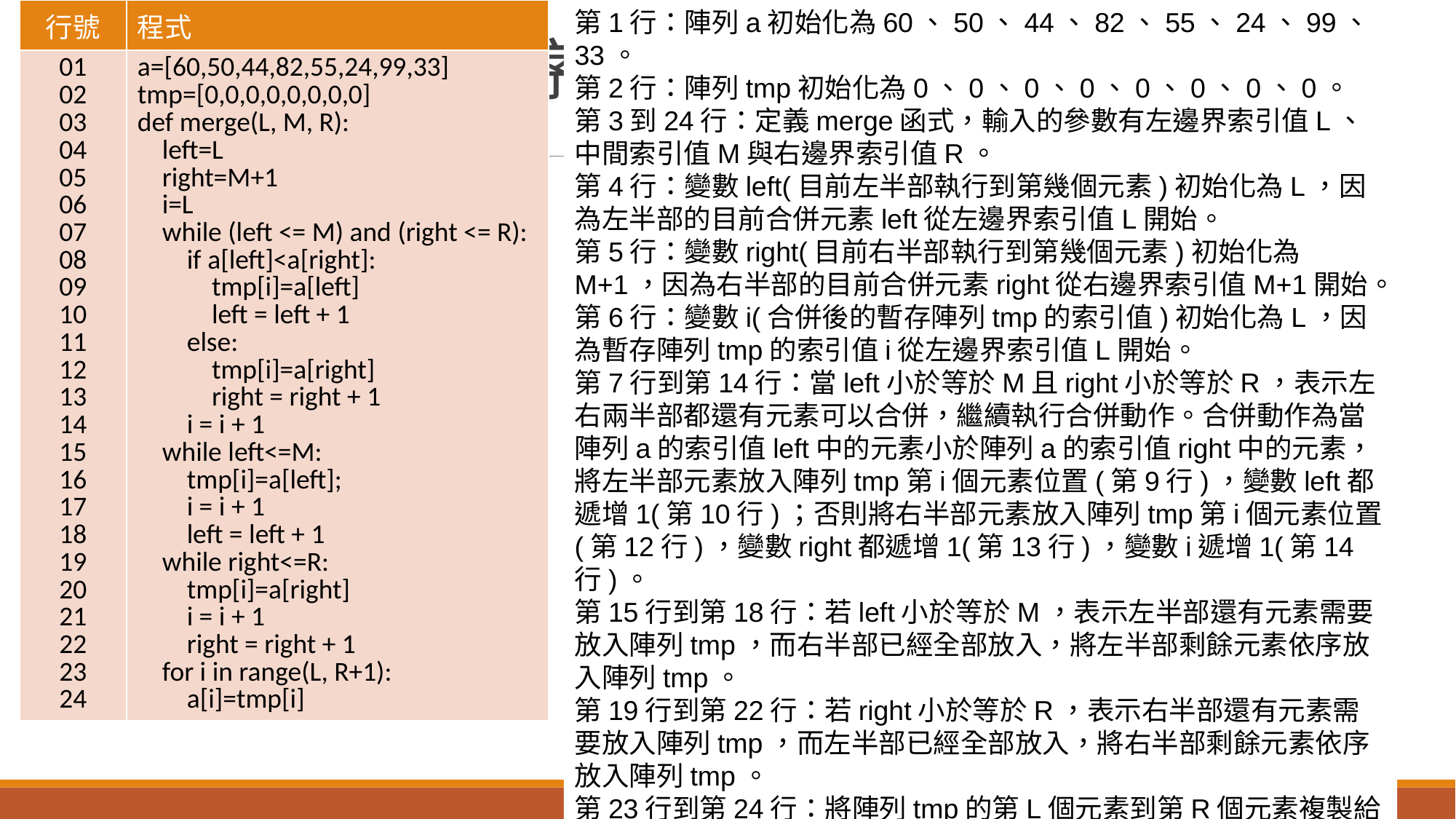

| 行號 | 程式 |
| --- | --- |
| 01 02 03 04 05 06 07 08 09 10 11 12 13 14 15 16 17 18 19 20 21 22 23 24 | a=[60,50,44,82,55,24,99,33] tmp=[0,0,0,0,0,0,0,0] def merge(L, M, R): left=L right=M+1 i=L while (left <= M) and (right <= R): if a[left]<a[right]: tmp[i]=a[left] left = left + 1 else: tmp[i]=a[right] right = right + 1 i = i + 1 while left<=M: tmp[i]=a[left]; i = i + 1 left = left + 1 while right<=R: tmp[i]=a[right] i = i + 1 right = right + 1 for i in range(L, R+1): a[i]=tmp[i] |
第1行：陣列a初始化為60、50、44、82、55、24、99、33。
第2行：陣列tmp初始化為0、0、0、0、0、0、0、0。
第3到24行：定義merge函式，輸入的參數有左邊界索引值L、中間索引值M與右邊界索引值R。
第4行：變數left(目前左半部執行到第幾個元素)初始化為L，因為左半部的目前合併元素left從左邊界索引值L開始。
第5行：變數right(目前右半部執行到第幾個元素)初始化為M+1，因為右半部的目前合併元素right從右邊界索引值M+1開始。
第6行：變數i(合併後的暫存陣列tmp的索引值)初始化為L，因為暫存陣列tmp的索引值i從左邊界索引值L開始。
第7行到第14行：當left小於等於M且right小於等於R，表示左右兩半部都還有元素可以合併，繼續執行合併動作。合併動作為當陣列a的索引值left中的元素小於陣列a的索引值right中的元素，將左半部元素放入陣列tmp第i個元素位置(第9行)，變數left都遞增1(第10行)；否則將右半部元素放入陣列tmp第i個元素位置(第12行)，變數right都遞增1(第13行)，變數i遞增1(第14行)。
第15行到第18行：若left小於等於M，表示左半部還有元素需要放入陣列tmp，而右半部已經全部放入，將左半部剩餘元素依序放入陣列tmp。
第19行到第22行：若right小於等於R，表示右半部還有元素需要放入陣列tmp，而左半部已經全部放入，將右半部剩餘元素依序放入陣列tmp。
第23行到第24行：將陣列tmp的第L個元素到第R個元素複製給陣列a的第L個元素到第R個元素。
# 8-4　合併排序（MergeSort）(8-4-合併排序.py)
(1) 程式碼與解說